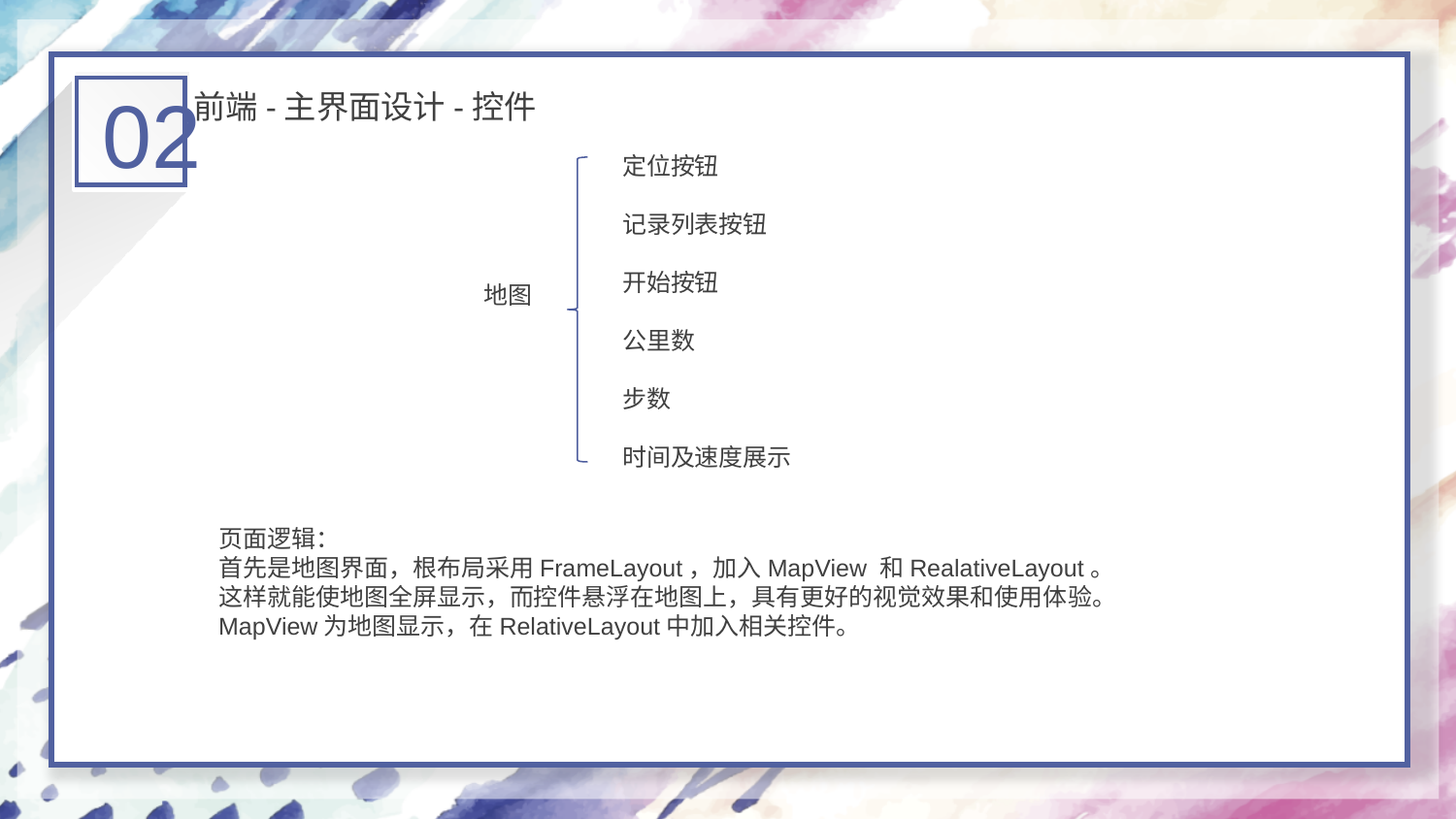

02
前端-主界面设计-控件
定位按钮

记录列表按钮

开始按钮

公里数

步数

时间及速度展示

地图
页面逻辑：
首先是地图界面，根布局采用FrameLayout，加入MapView 和RealativeLayout。
这样就能使地图全屏显示，而控件悬浮在地图上，具有更好的视觉效果和使用体验。
MapView为地图显示，在RelativeLayout中加入相关控件。